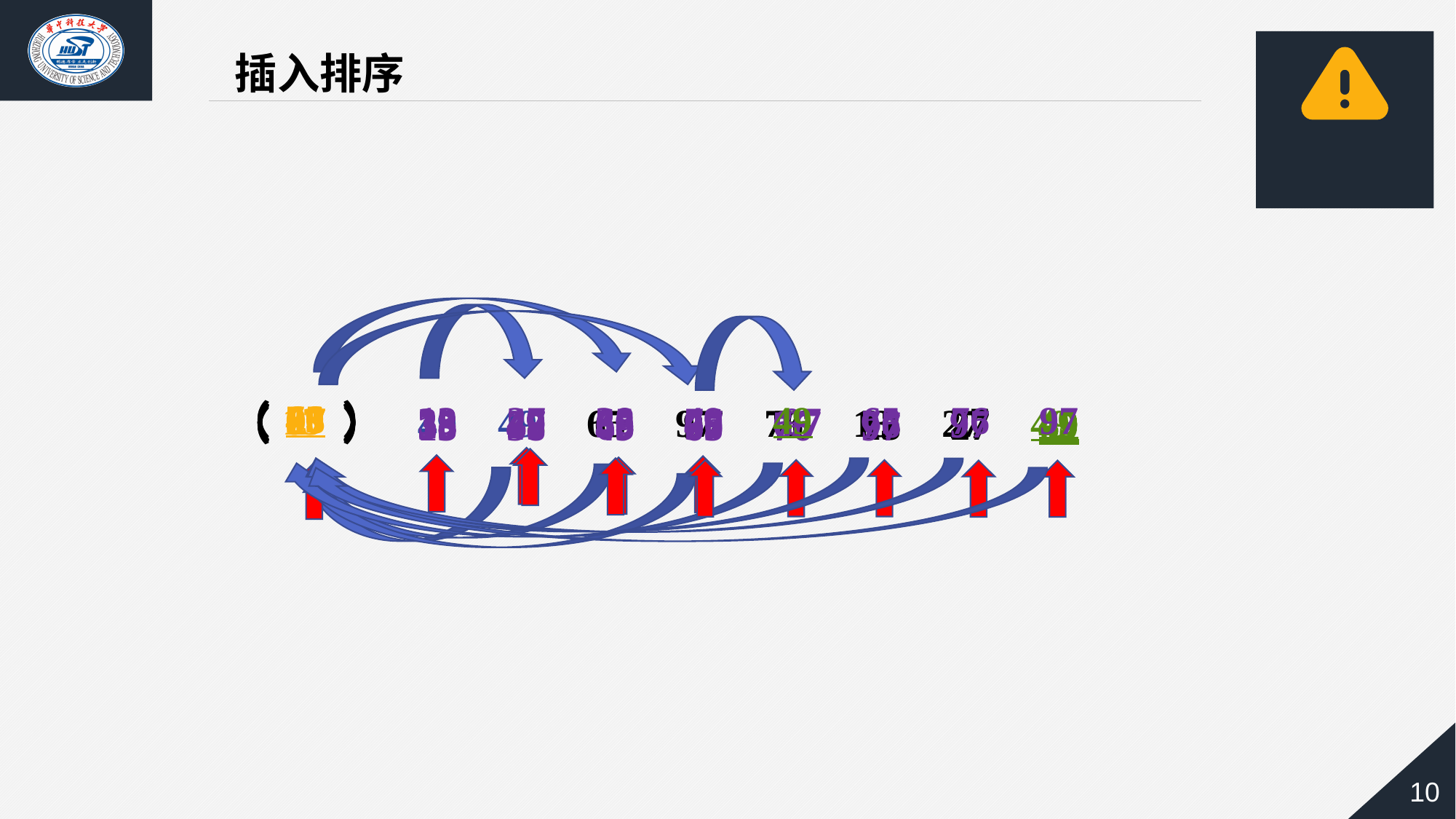

插入排序

（        ）   13     27     38     49     49     65     76     97

（        ）   38     49     65     76      97             27     49

（        ）            49     65     97     76     13     27     49

（        ）   38     49     65     97     76     13     27     49

（        ）   38     49     65     97              13     27     49

（        ）   13     27     38     49     65     76     97

（        ）   38     49     65     97     76     13     27     49

（        ）   13     27     38     49     65     76     97     49

（        ）   38     49     65     76      97    13     27     49

（        ）   38     49     65              76     13     27     49

（        ）   49     38     65     97     76     13     27     49

（        ）   38     49              97     76     13     27     49

（        ）   13     38     49     65     76     97     27     49

（        ）   49              65     97     76     13     27     49

（        ）   38     49     65     97     76     13     27     49

（        ）   13     38     49     65     76     97              49
49
65
76
38
13
97
27